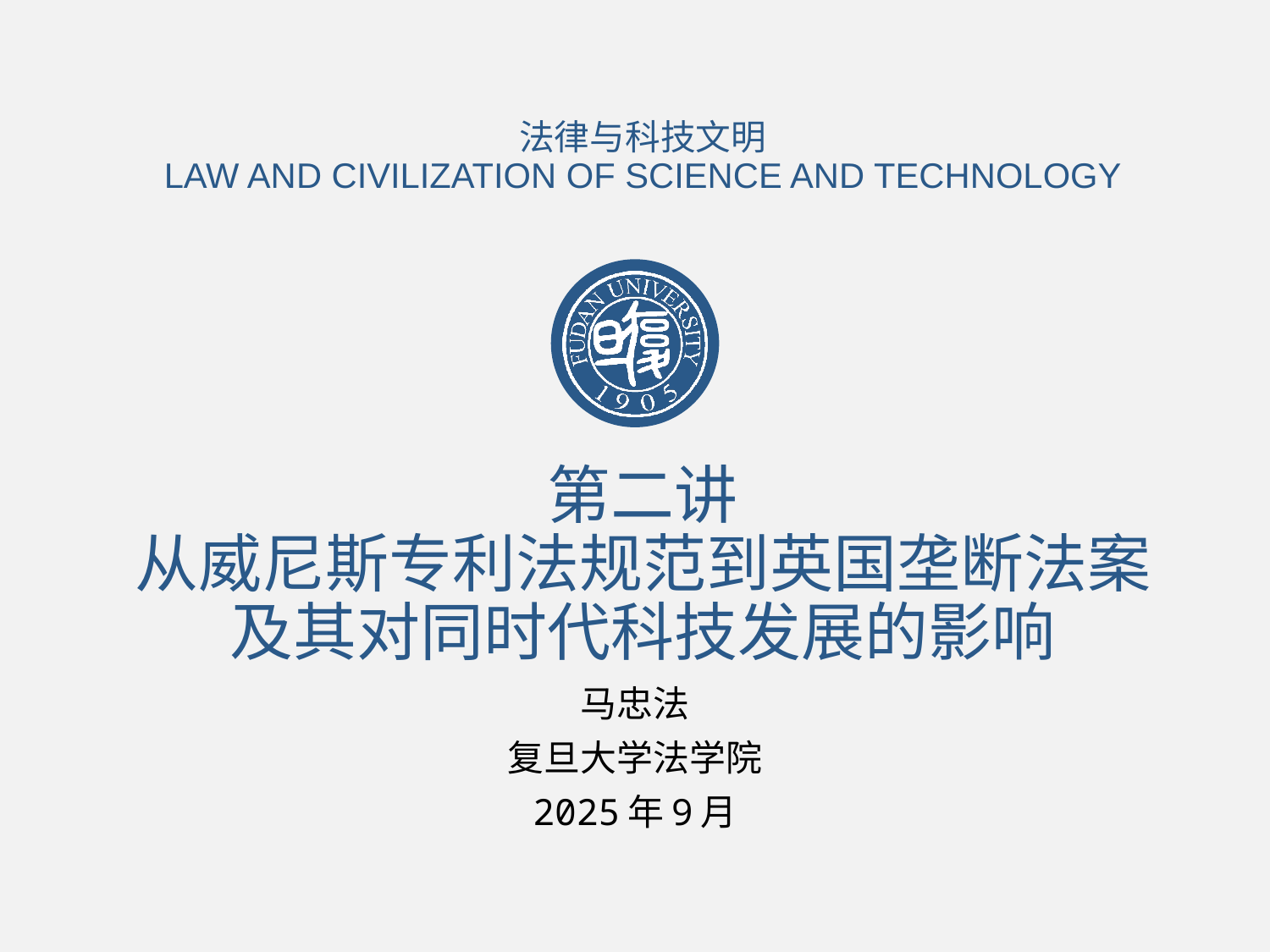

法律与科技文明
LAW AND CIVILIZATION OF SCIENCE AND TECHNOLOGY
# 第二讲 从威尼斯专利法规范到英国垄断法案及其对同时代科技发展的影响
马忠法
复旦大学法学院
2025年9月